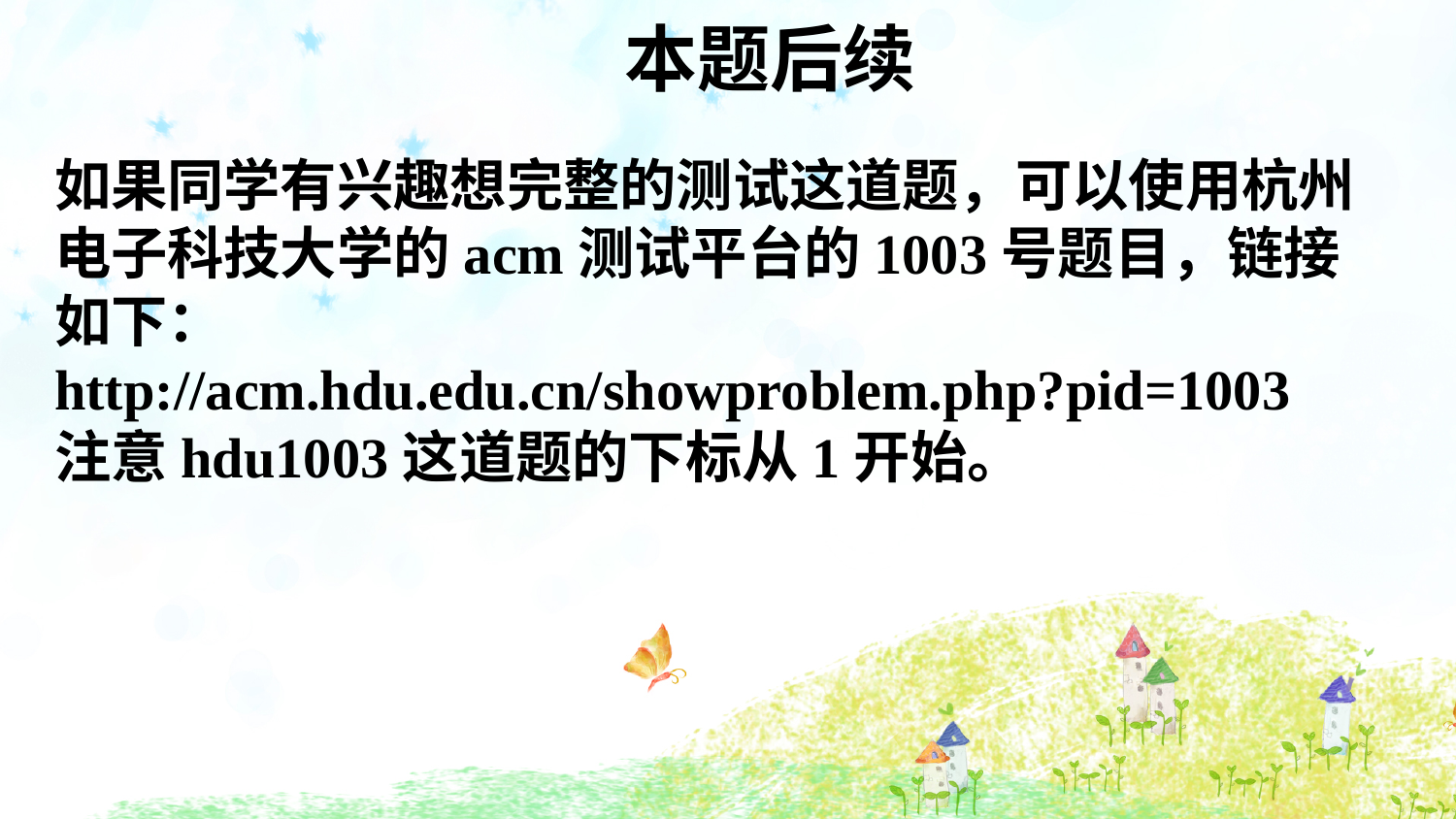

本题后续
如果同学有兴趣想完整的测试这道题，可以使用杭州电子科技大学的acm测试平台的1003号题目，链接如下：
http://acm.hdu.edu.cn/showproblem.php?pid=1003
注意hdu1003这道题的下标从1开始。